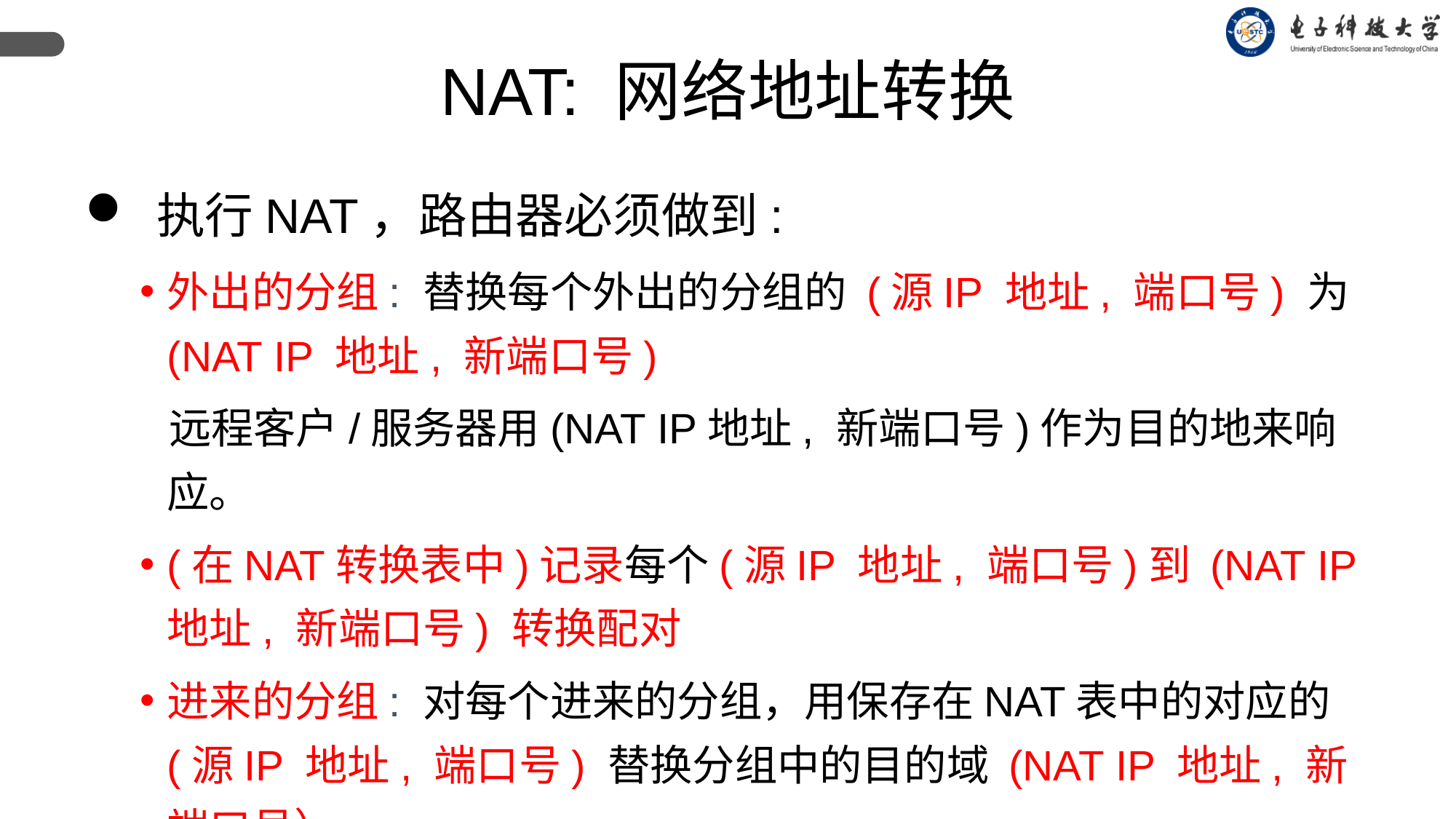

NAT: 网络地址转换
 执行NAT，路由器必须做到:
外出的分组: 替换每个外出的分组的 (源IP 地址, 端口号) 为 (NAT IP 地址, 新端口号)
  远程客户/服务器用(NAT IP地址, 新端口号)作为目的地来响应。
(在NAT转换表中)记录每个(源IP 地址, 端口号)到 (NAT IP地址, 新端口号) 转换配对
进来的分组: 对每个进来的分组，用保存在NAT表中的对应的(源IP 地址, 端口号) 替换分组中的目的域 (NAT IP 地址, 新端口号）